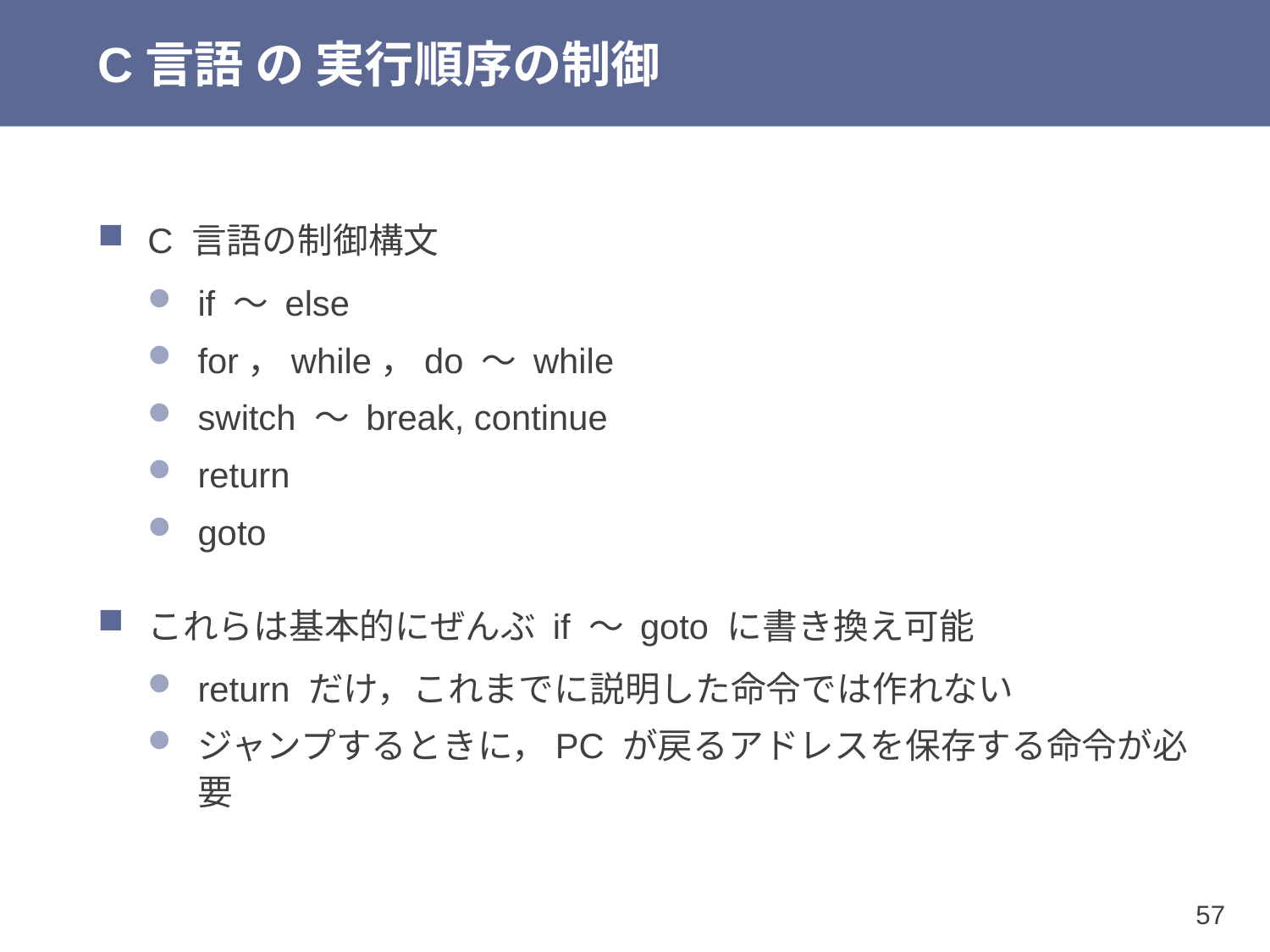

# C言語 の 実行順序の制御
C 言語の制御構文
if ～ else
for，while，do ～ while
switch ～ break, continue
return
goto
これらは基本的にぜんぶ if ～ goto に書き換え可能
return だけ，これまでに説明した命令では作れない
ジャンプするときに，PC が戻るアドレスを保存する命令が必要